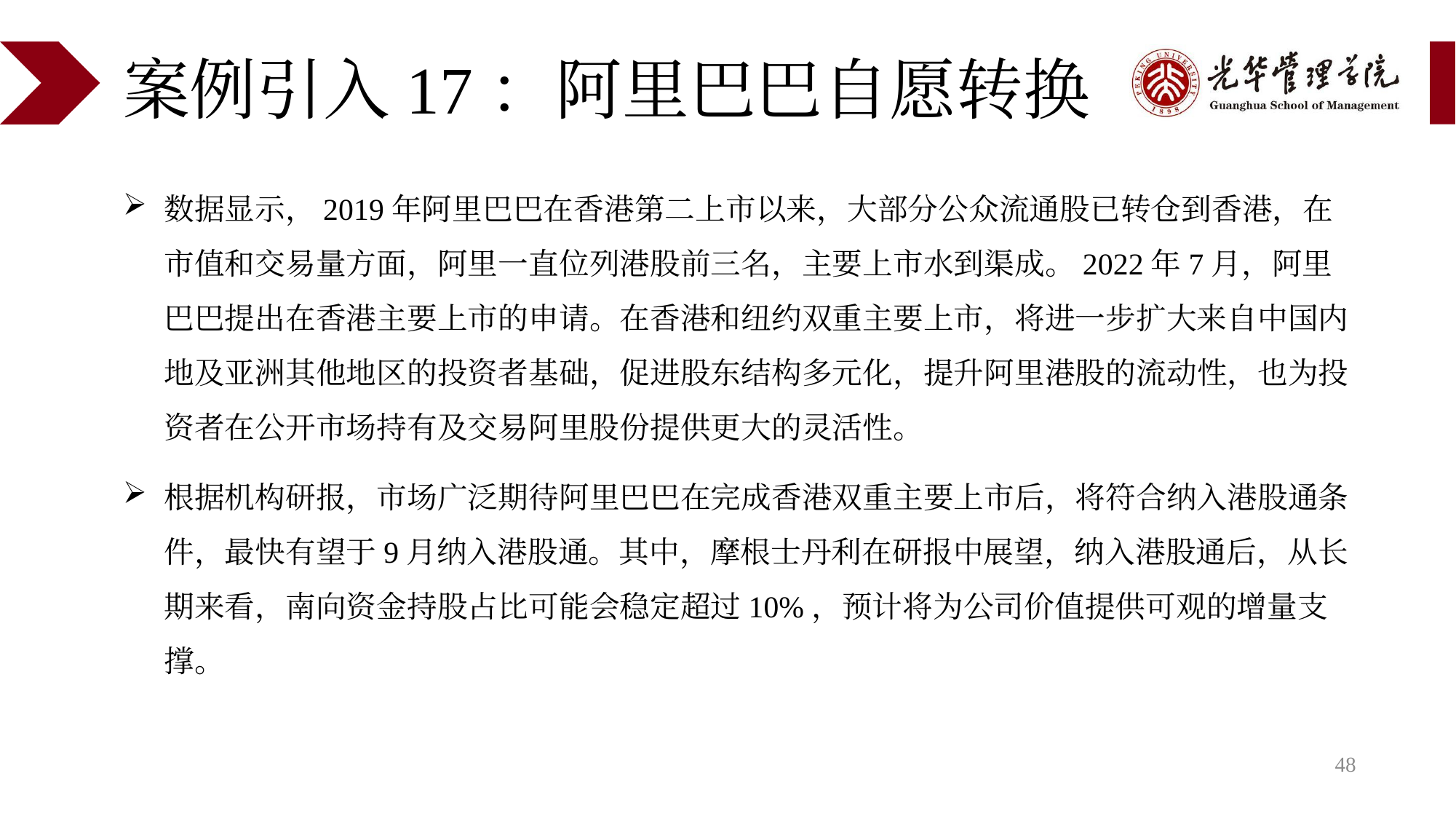

# 案例引入17：阿里巴巴自愿转换
数据显示，2019年阿里巴巴在香港第二上市以来，大部分公众流通股已转仓到香港，在市值和交易量方面，阿里一直位列港股前三名，主要上市水到渠成。2022年7月，阿里巴巴提出在香港主要上市的申请。在香港和纽约双重主要上市，将进一步扩大来自中国内地及亚洲其他地区的投资者基础，促进股东结构多元化，提升阿里港股的流动性，也为投资者在公开市场持有及交易阿里股份提供更大的灵活性。
根据机构研报，市场广泛期待阿里巴巴在完成香港双重主要上市后，将符合纳入港股通条件，最快有望于9月纳入港股通。其中，摩根士丹利在研报中展望，纳入港股通后，从长期来看，南向资金持股占比可能会稳定超过10%，预计将为公司价值提供可观的增量支撑。
48